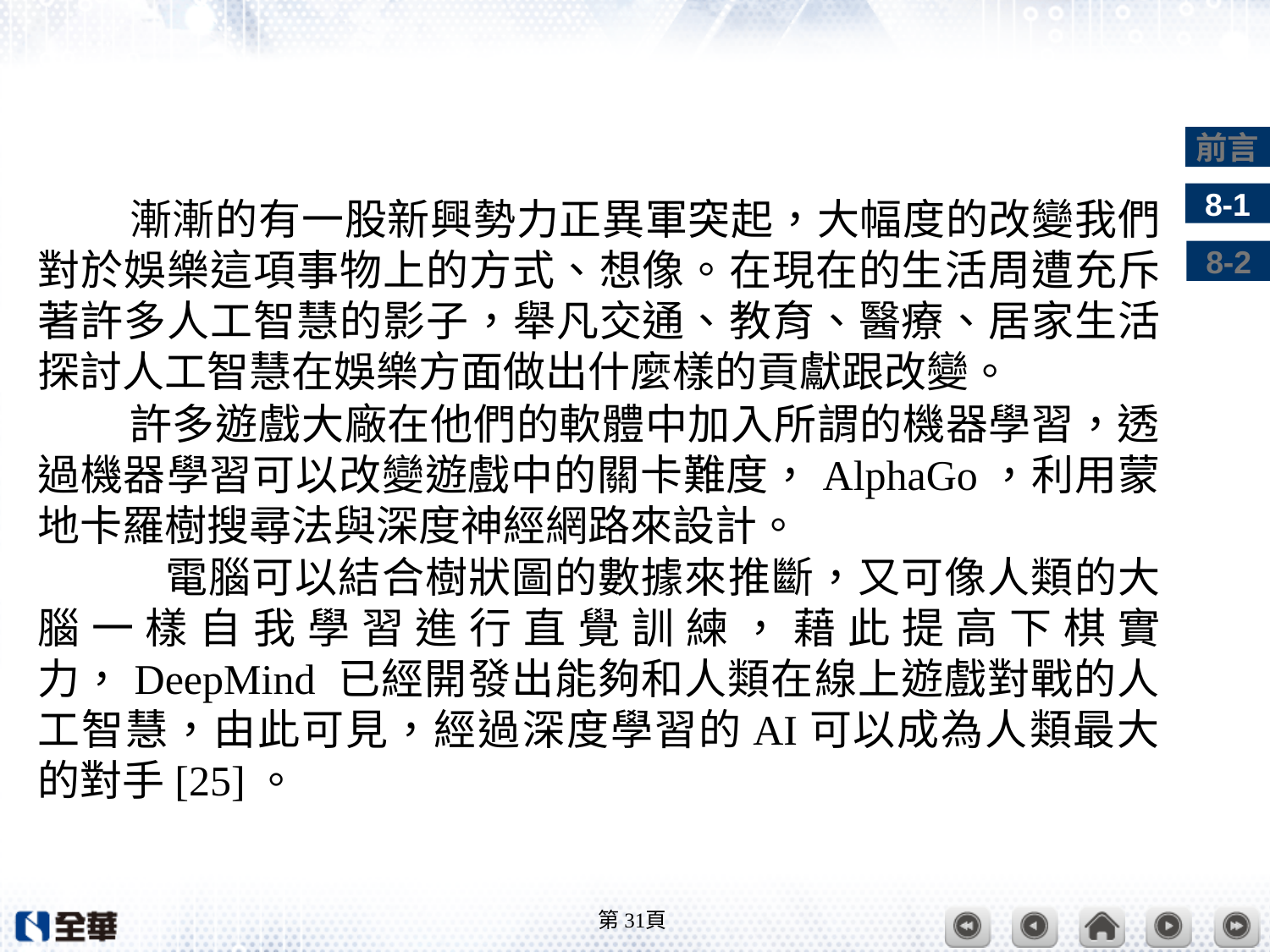

#
        漸漸的有一股新興勢力正異軍突起，大幅度的改變我們對於娛樂這項事物上的方式、想像。在現在的生活周遭充斥著許多人工智慧的影子，舉凡交通、教育、醫療、居家生活探討人工智慧在娛樂方面做出什麼樣的貢獻跟改變。
        許多遊戲大廠在他們的軟體中加入所謂的機器學習，透過機器學習可以改變遊戲中的關卡難度，AlphaGo，利用蒙地卡羅樹搜尋法與深度神經網路來設計。
	電腦可以結合樹狀圖的數據來推斷，又可像人類的大腦一樣自我學習進行直覺訓練，藉此提高下棋實力，DeepMind 已經開發出能夠和人類在線上遊戲對戰的人工智慧，由此可見，經過深度學習的AI可以成為人類最大的對手[25]。